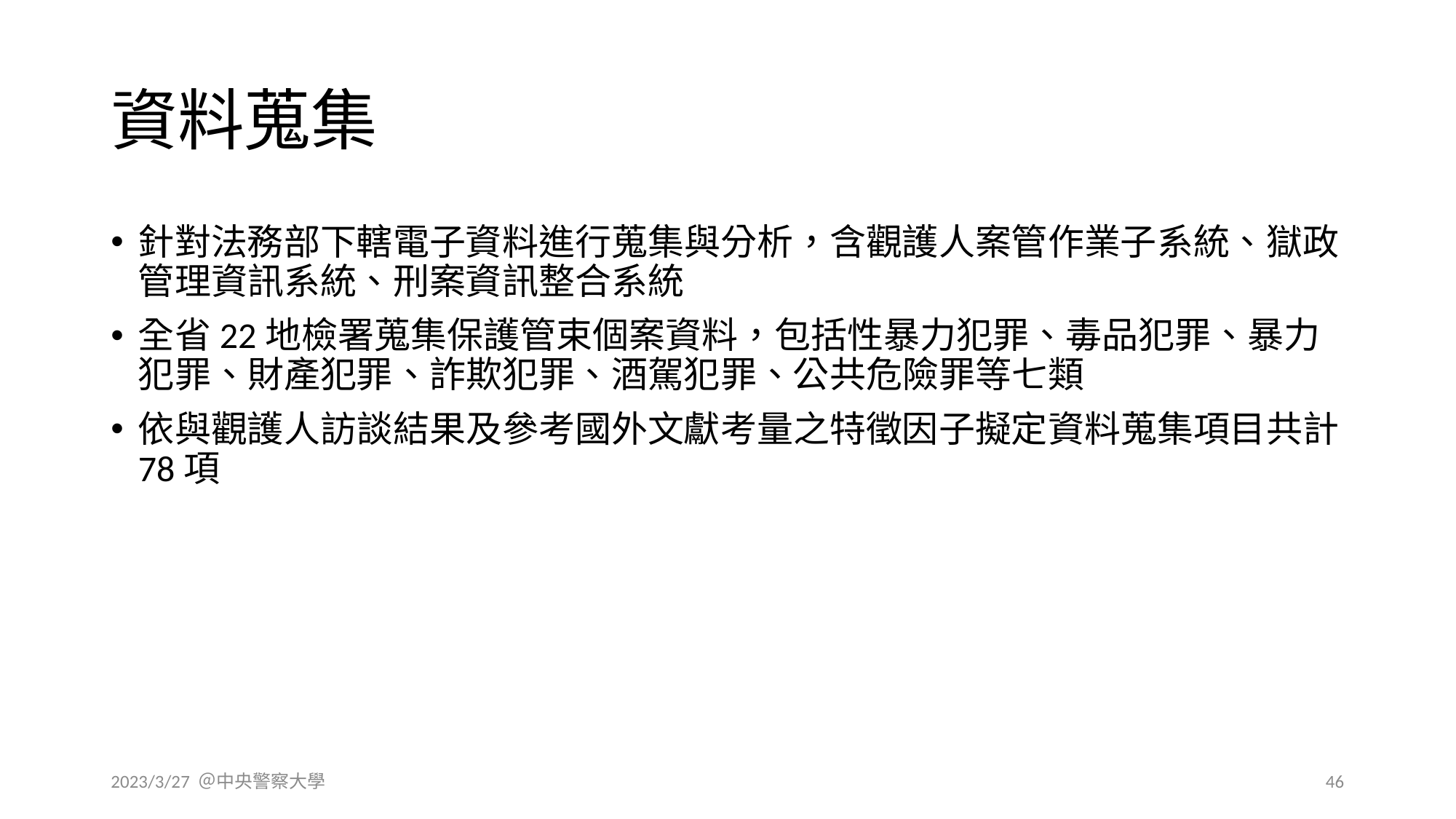

# 資料蒐集
針對法務部下轄電子資料進行蒐集與分析，含觀護人案管作業子系統、獄政管理資訊系統、刑案資訊整合系統
全省22地檢署蒐集保護管束個案資料，包括性暴力犯罪、毒品犯罪、暴力犯罪、財產犯罪、詐欺犯罪、酒駕犯罪、公共危險罪等七類
依與觀護人訪談結果及參考國外文獻考量之特徵因子擬定資料蒐集項目共計78項

2023/3/27 ＠中央警察大學
46